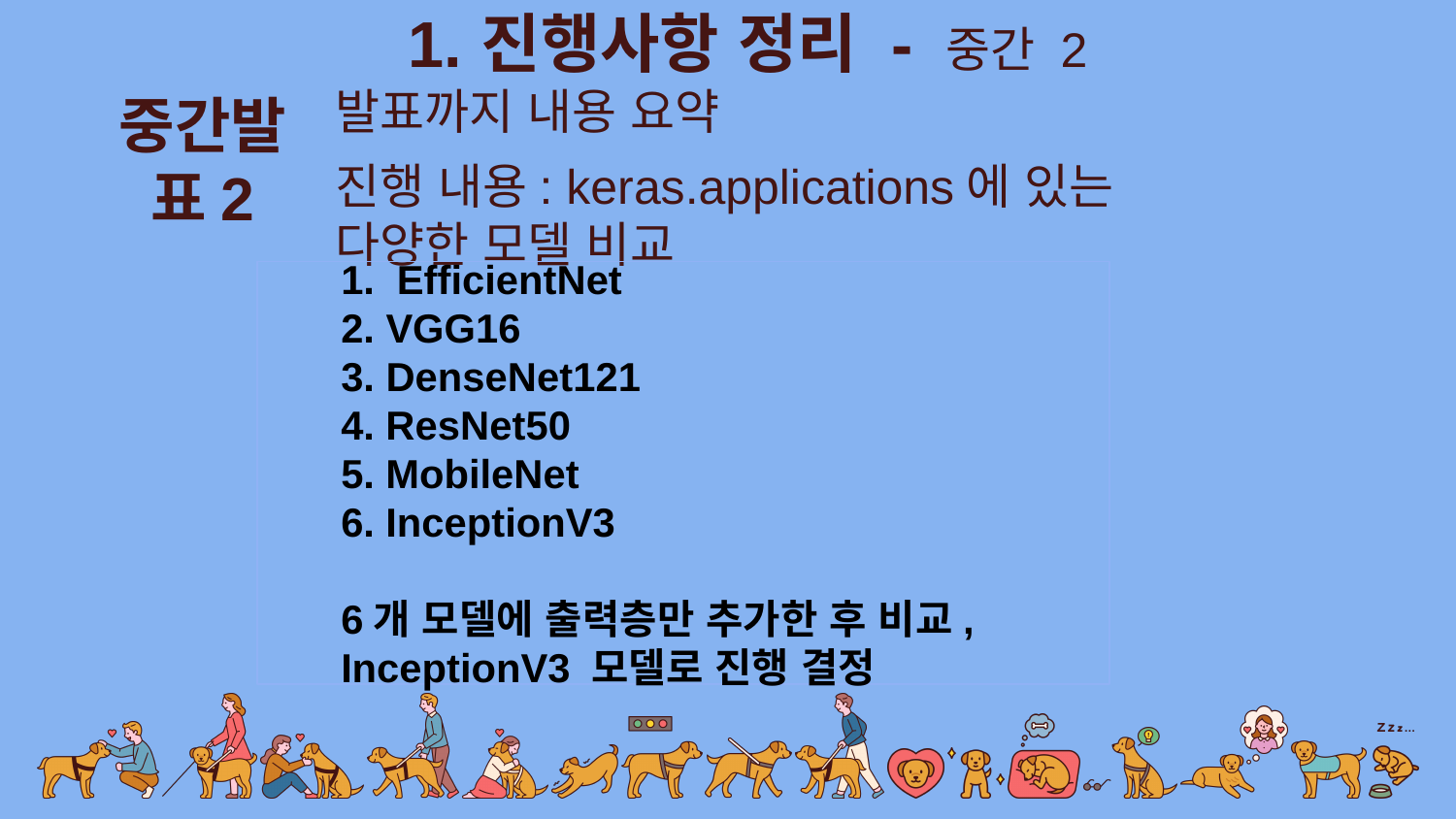

1.	진행사항 정리 - 중간 2 발표까지 내용 요약
중간발표2
진행 내용: keras.applications에 있는 다양한 모델 비교
1.  EfficientNet
2. VGG16
3. DenseNet121
4. ResNet50
5. MobileNet
6. InceptionV3

6개 모델에 출력층만 추가한 후 비교, InceptionV3 모델로 진행 결정